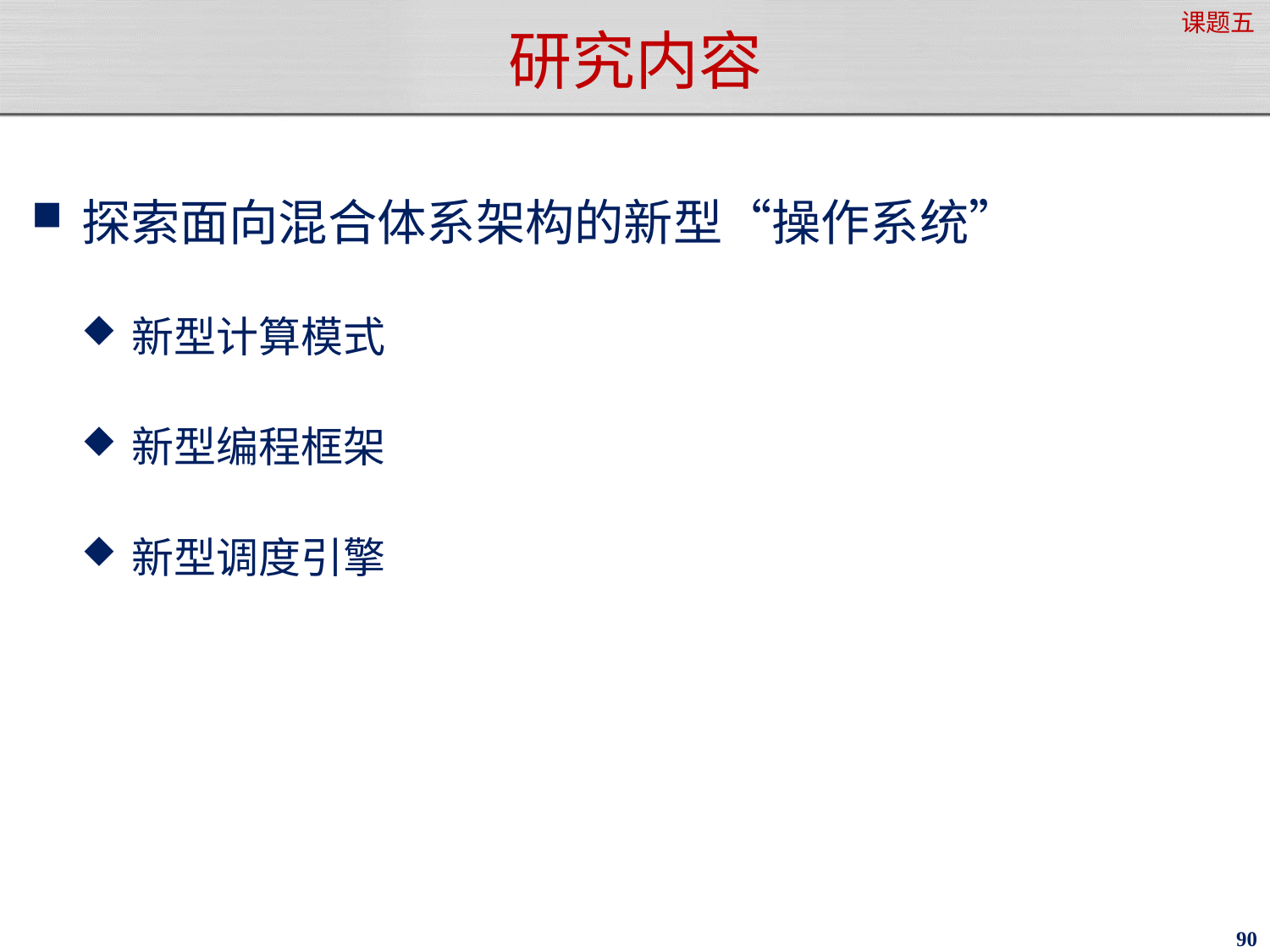

课题五
# 研究内容
探索面向混合体系架构的新型“操作系统”
新型计算模式
新型编程框架
新型调度引擎

90